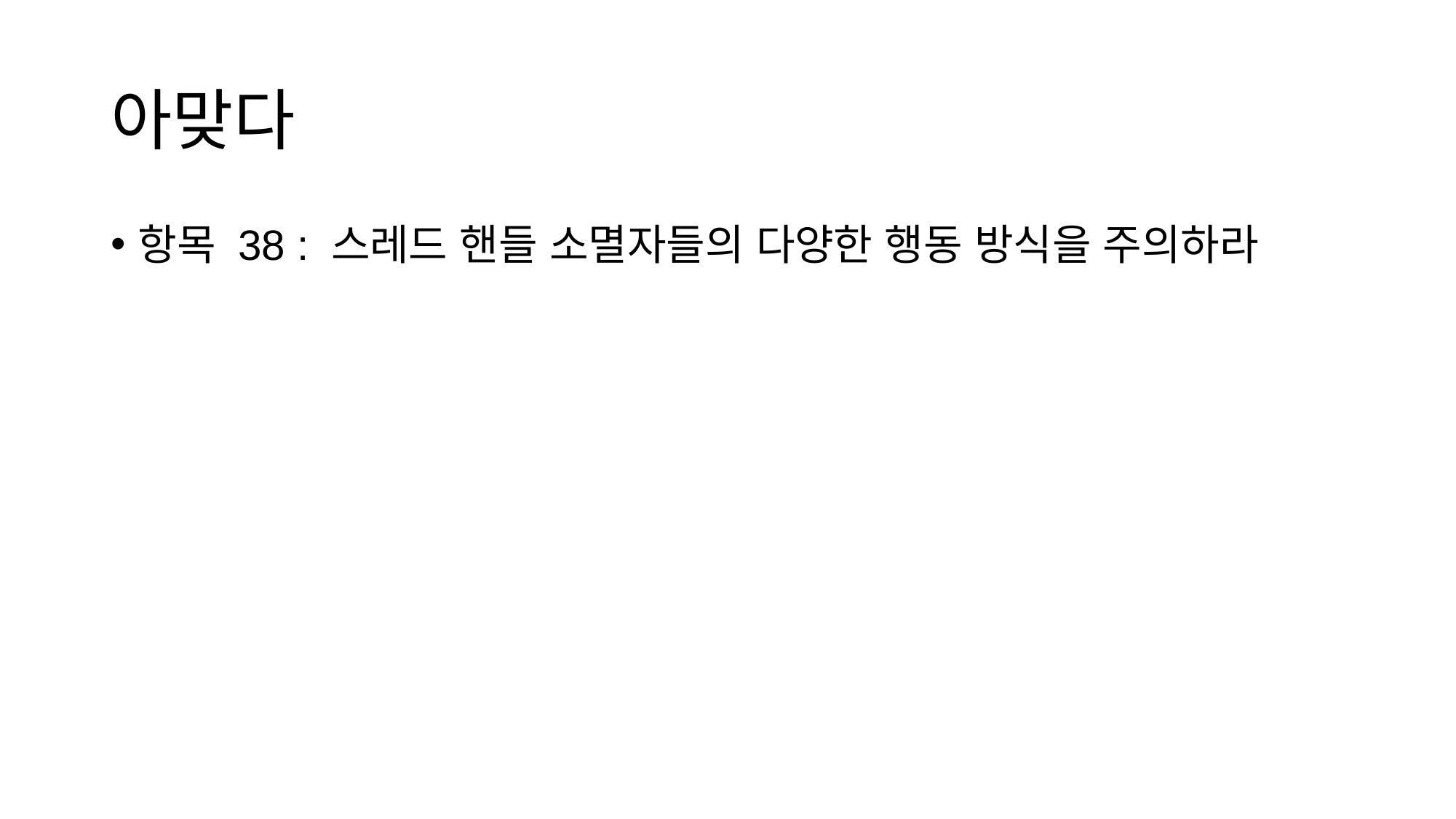

# 아맞다
항목 38 : 스레드 핸들 소멸자들의 다양한 행동 방식을 주의하라